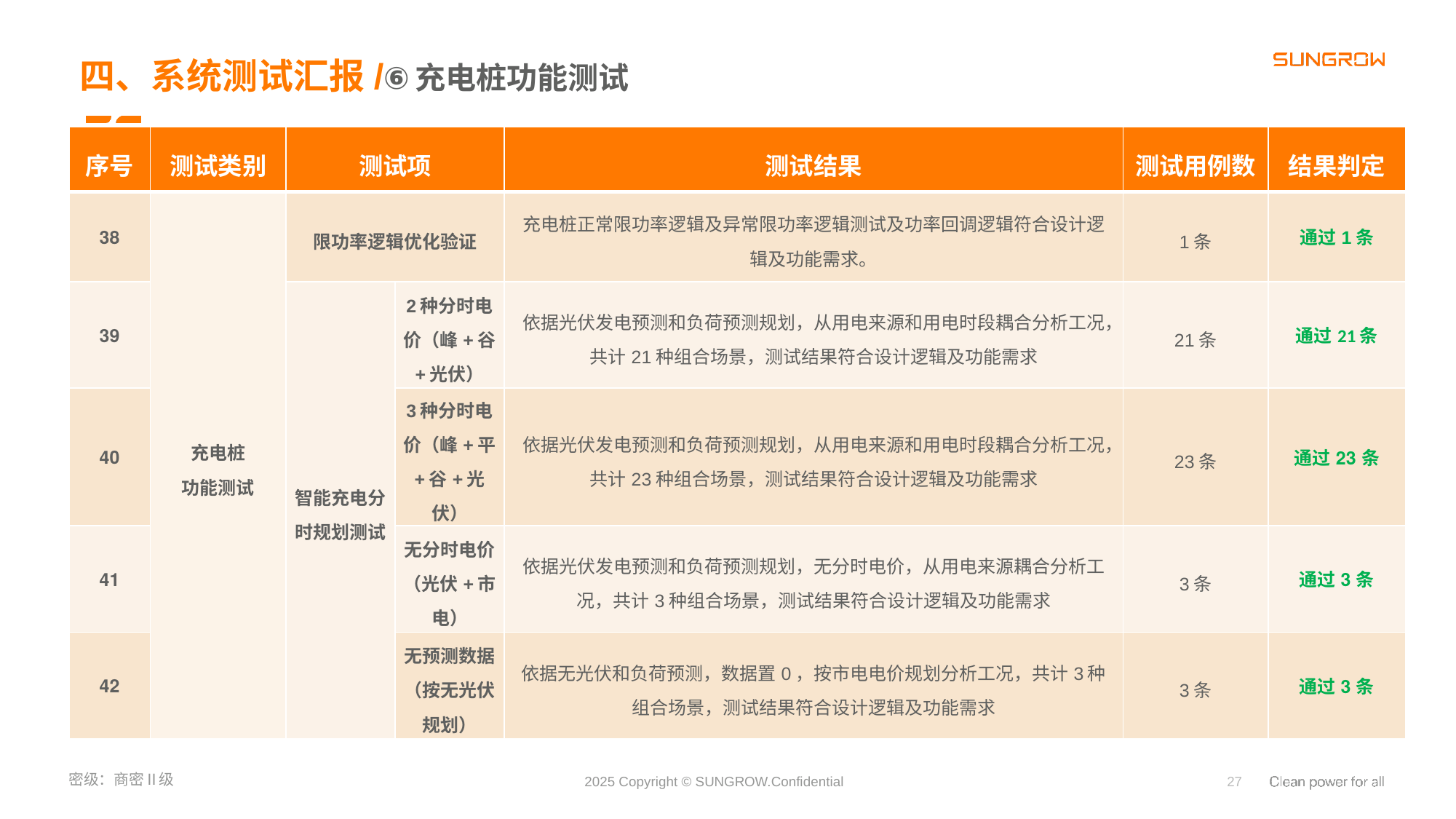

四、系统测试汇报/⑥充电桩功能测试
| 序号 | 测试类别 | 测试项 |  | 测试结果 | 测试用例数 | 结果判定 |
| --- | --- | --- | --- | --- | --- | --- |
| 38 | 充电桩 功能测试 | 限功率逻辑优化验证 |  | 充电桩正常限功率逻辑及异常限功率逻辑测试及功率回调逻辑符合设计逻辑及功能需求。 | 1条 | 通过1条 |
| 39 |  | 智能充电分时规划测试 | 2种分时电价（峰+谷+光伏） | 依据光伏发电预测和负荷预测规划，从用电来源和用电时段耦合分析工况，共计21种组合场景，测试结果符合设计逻辑及功能需求 | 21条 | 通过21条 |
| 40 |  |  | 3种分时电价（峰+平+谷+光伏） | 依据光伏发电预测和负荷预测规划，从用电来源和用电时段耦合分析工况，共计23种组合场景，测试结果符合设计逻辑及功能需求 | 23条 | 通过23条 |
| 41 |  |  | 无分时电价（光伏+市电） | 依据光伏发电预测和负荷预测规划，无分时电价，从用电来源耦合分析工况，共计3种组合场景，测试结果符合设计逻辑及功能需求 | 3条 | 通过3条 |
| 42 |  |  | 无预测数据（按无光伏规划） | 依据无光伏和负荷预测，数据置0，按市电电价规划分析工况，共计3种组合场景，测试结果符合设计逻辑及功能需求 | 3条 | 通过3条 |
27